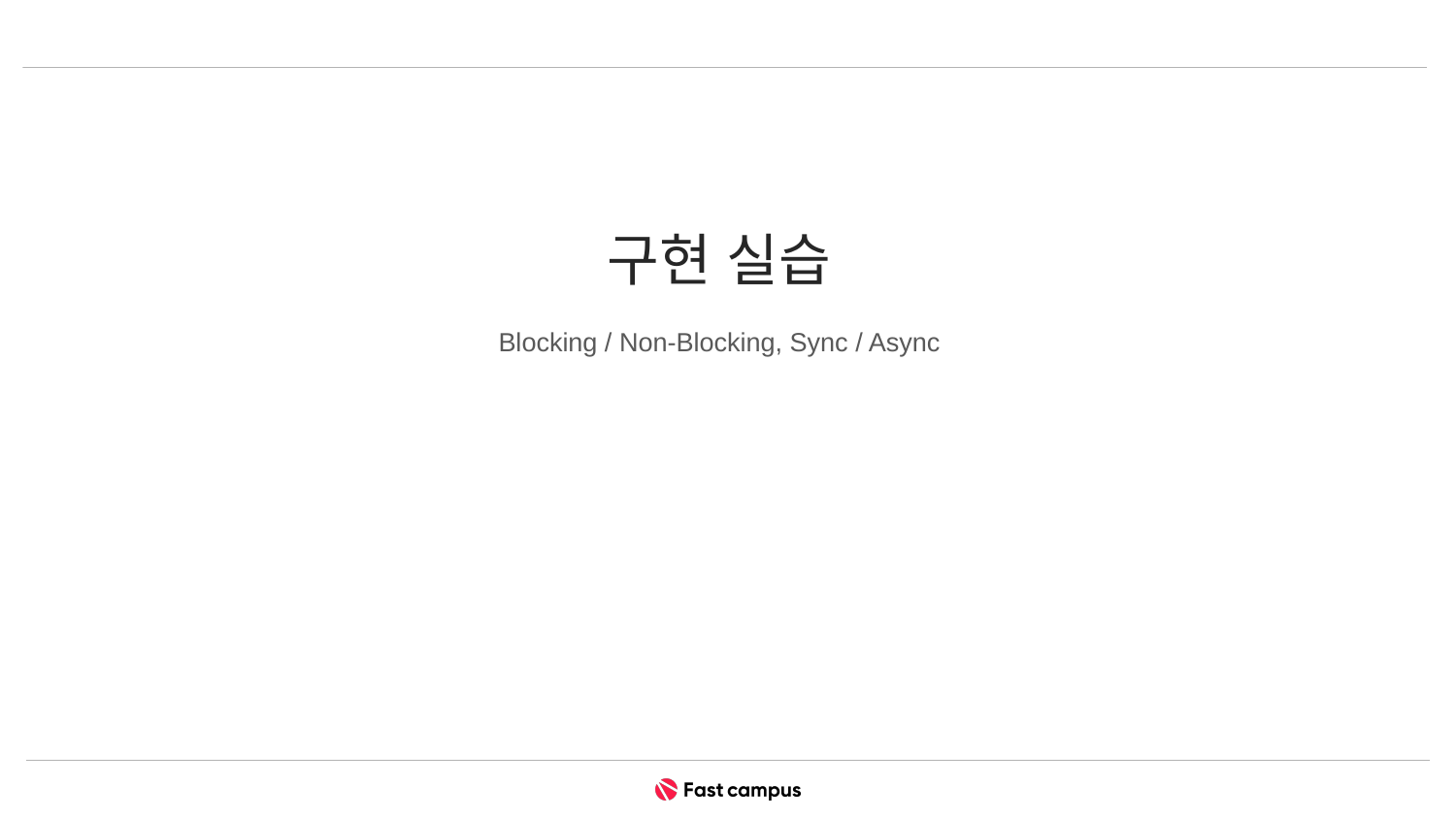

# 구현 실습
Blocking / Non-Blocking, Sync / Async